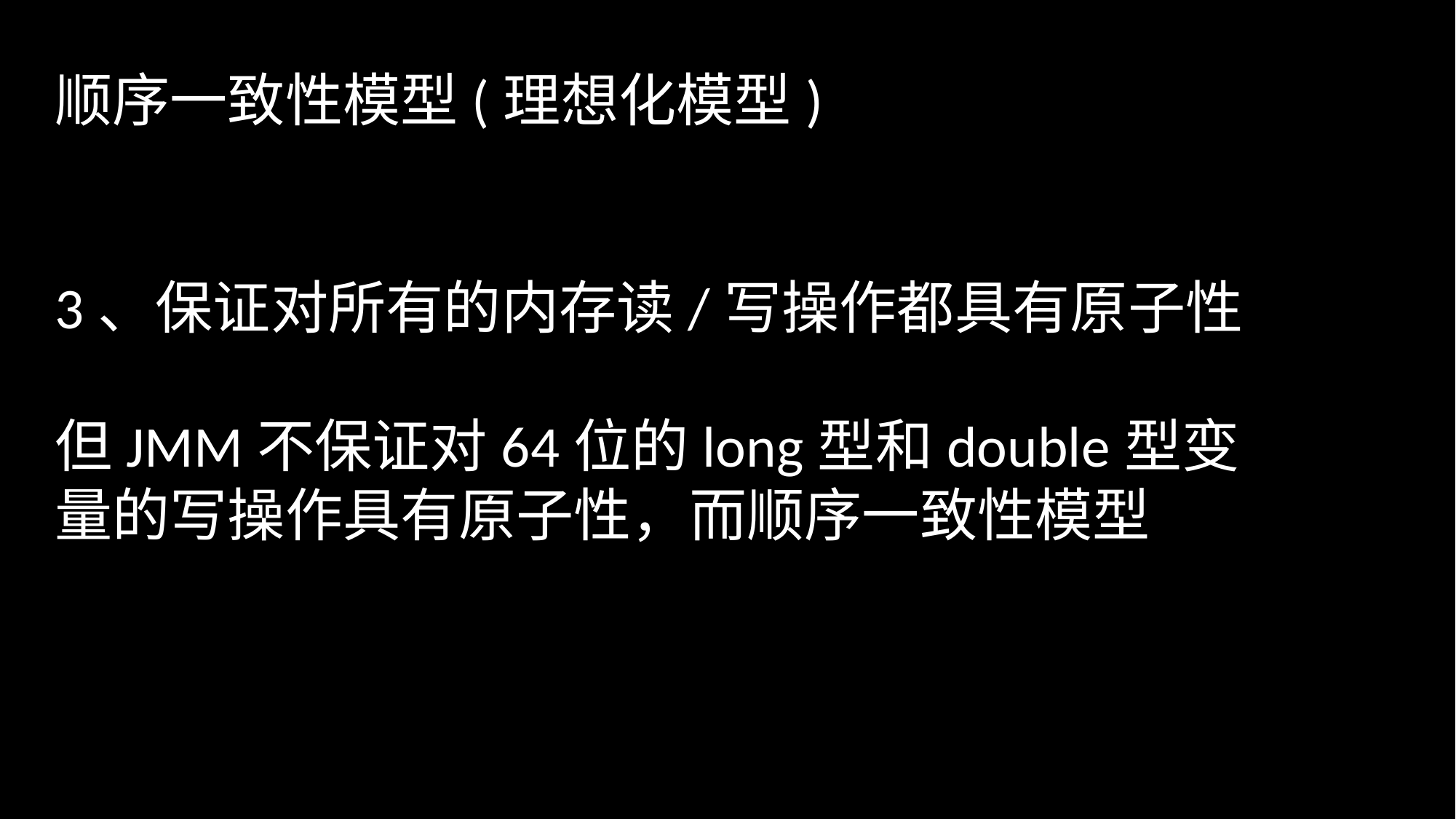

顺序一致性模型(理想化模型)

3、保证对所有的内存读/写操作都具有原子性

但JMM不保证对64位的long型和double型变量的写操作具有原子性，而顺序一致性模型